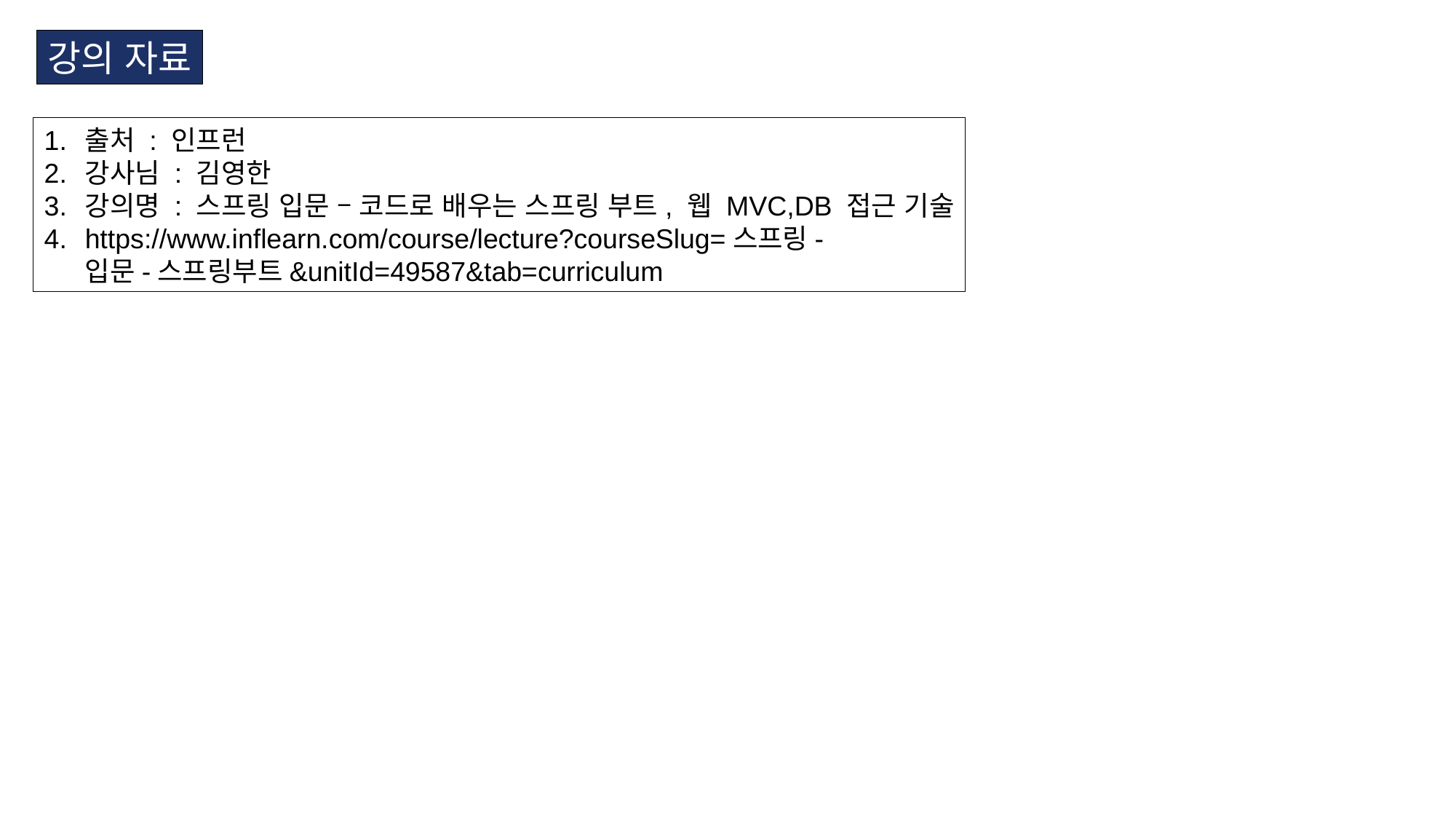

강의 자료
출처 : 인프런
강사님 : 김영한
강의명 : 스프링 입문 – 코드로 배우는 스프링 부트, 웹 MVC,DB 접근 기술
https://www.inflearn.com/course/lecture?courseSlug=스프링-
입문-스프링부트&unitId=49587&tab=curriculum